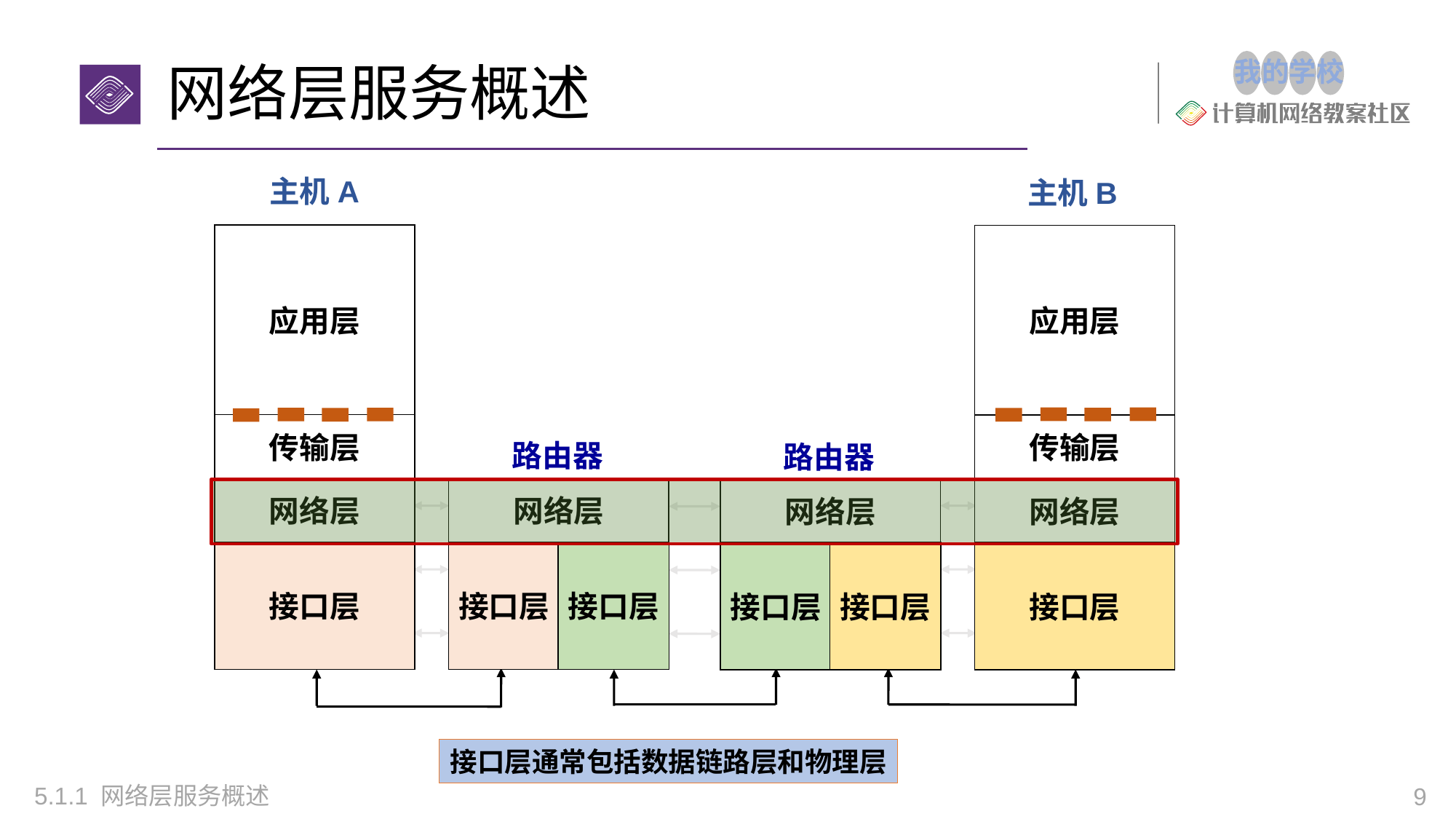

# 网络层服务概述
主机A
主机B
应用层
应用层

传输层
传输层
路由器
路由器
网络层
网络层
网络层
网络层

接口层
接口层
接口层
接口层
接口层
接口层

接口层通常包括数据链路层和物理层
5.1.1 网络层服务概述
9